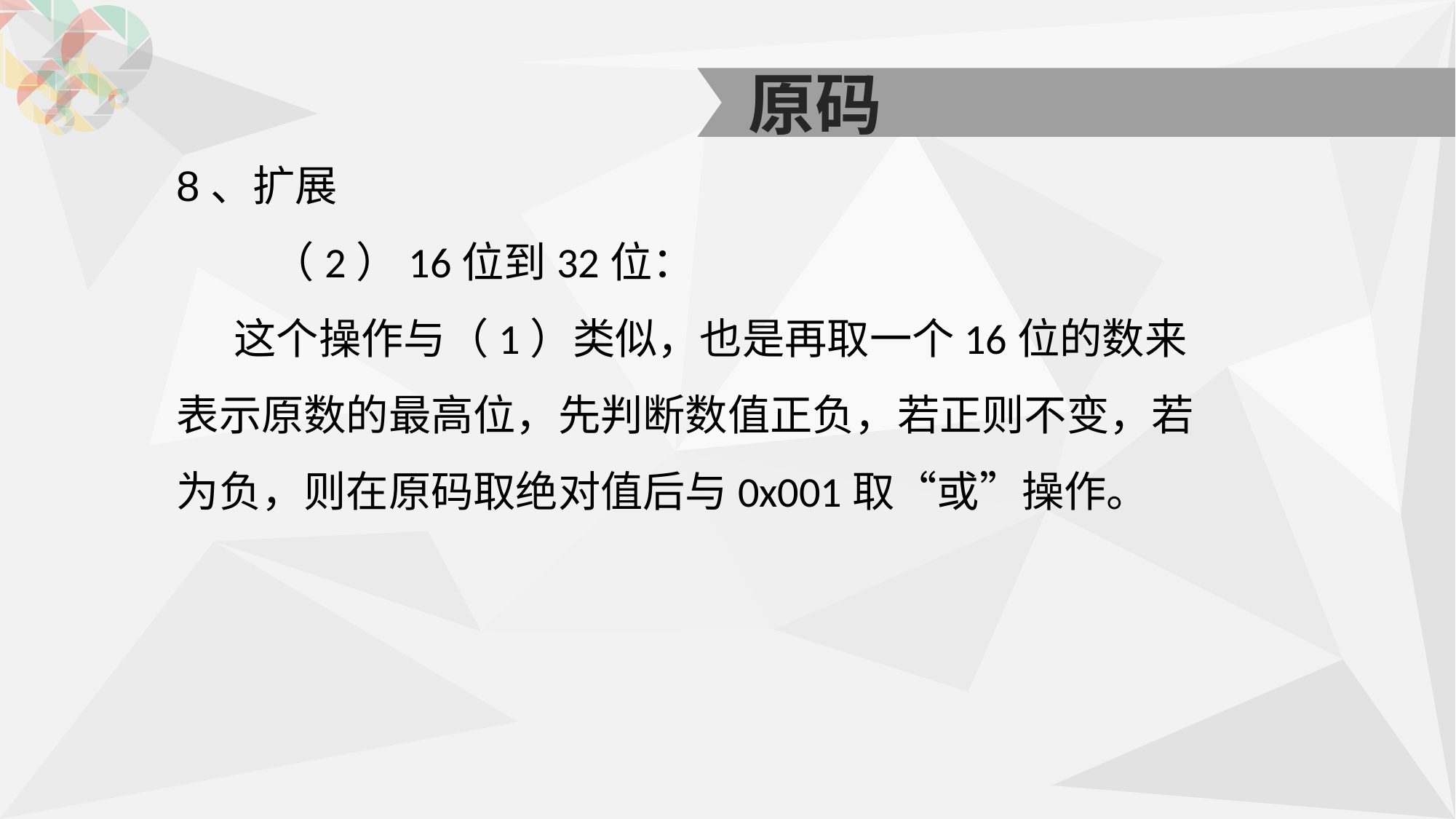

原码

8、扩展
         （2）16位到32位：
     这个操作与（1）类似，也是再取一个16位的数来表示原数的最高位，先判断数值正负，若正则不变，若为负，则在原码取绝对值后与0x001取“或”操作。